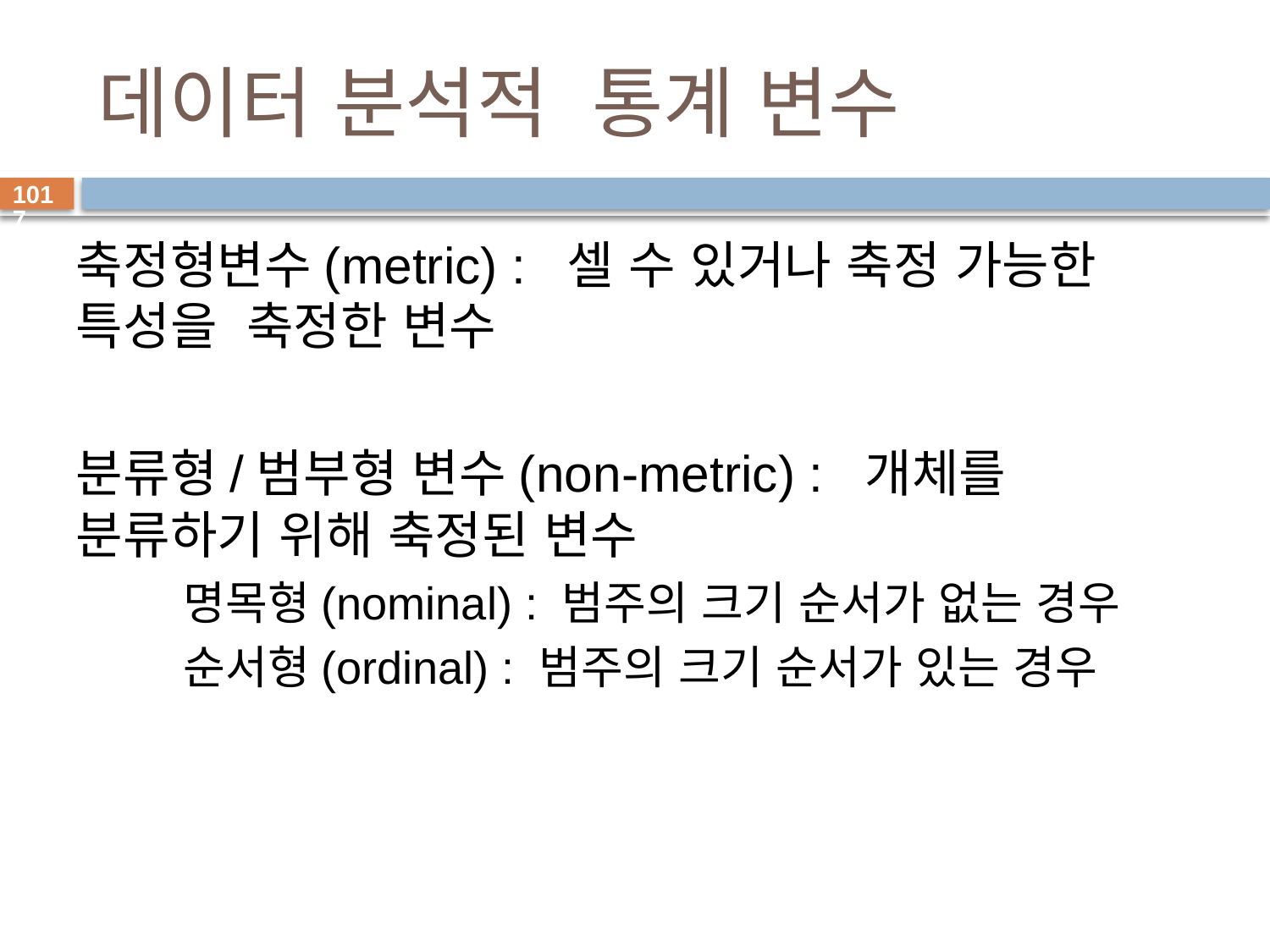

# 데이터 분석적  통계 변수
1017
축정형변수(metric) :  셀 수 있거나 축정 가능한 특성을  축정한 변수

분류형/범부형 변수(non-metric) :  개체를 분류하기 위해 축정된 변수
    명목형(nominal) : 범주의 크기 순서가 없는 경우
    순서형(ordinal) : 범주의 크기 순서가 있는 경우